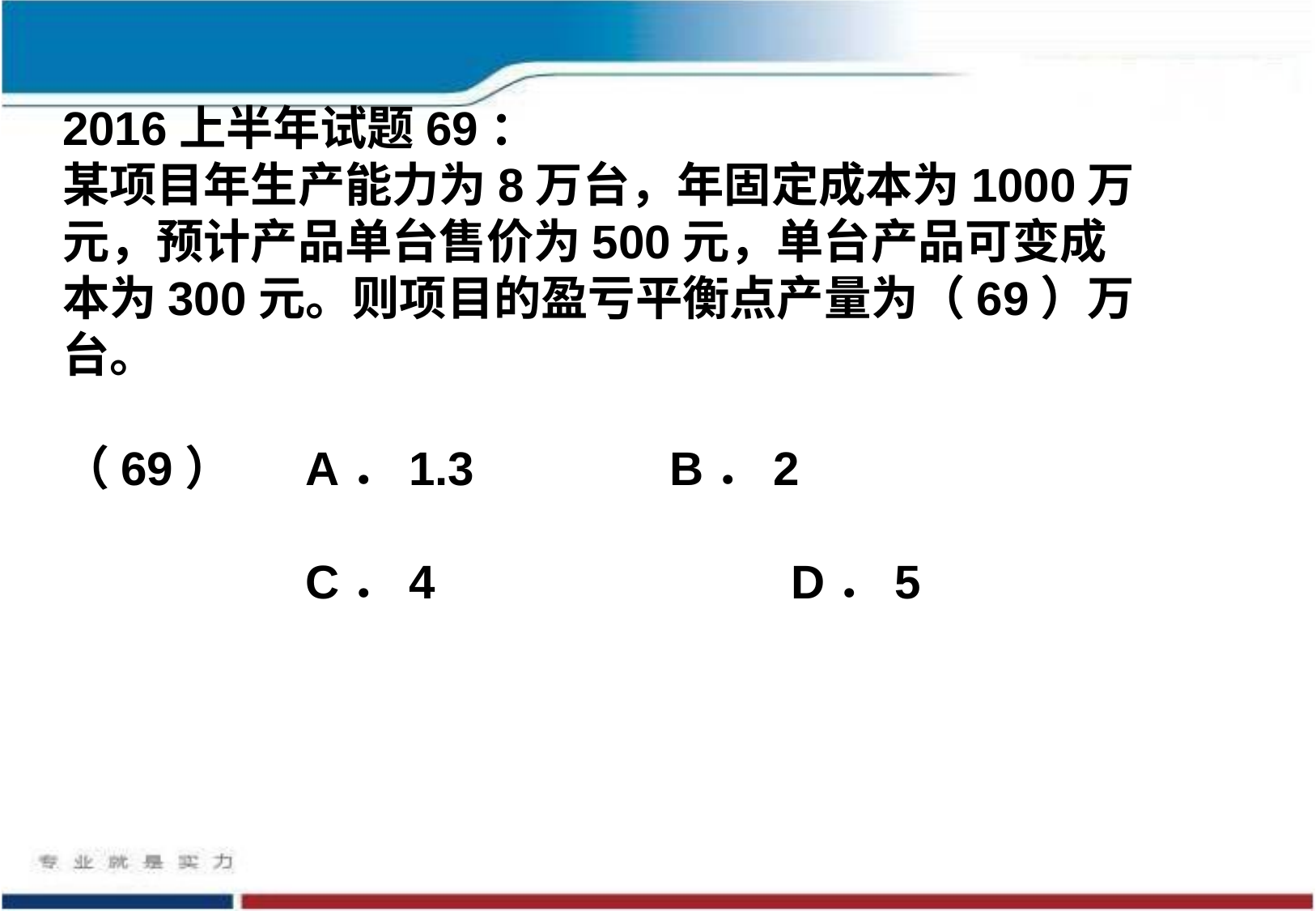

2016上半年试题69：
某项目年生产能力为8万台，年固定成本为1000万元，预计产品单台售价为500元，单台产品可变成本为300元。则项目的盈亏平衡点产量为（69）万台。

（69）	A．1.3		B．2

		C．4			D．5